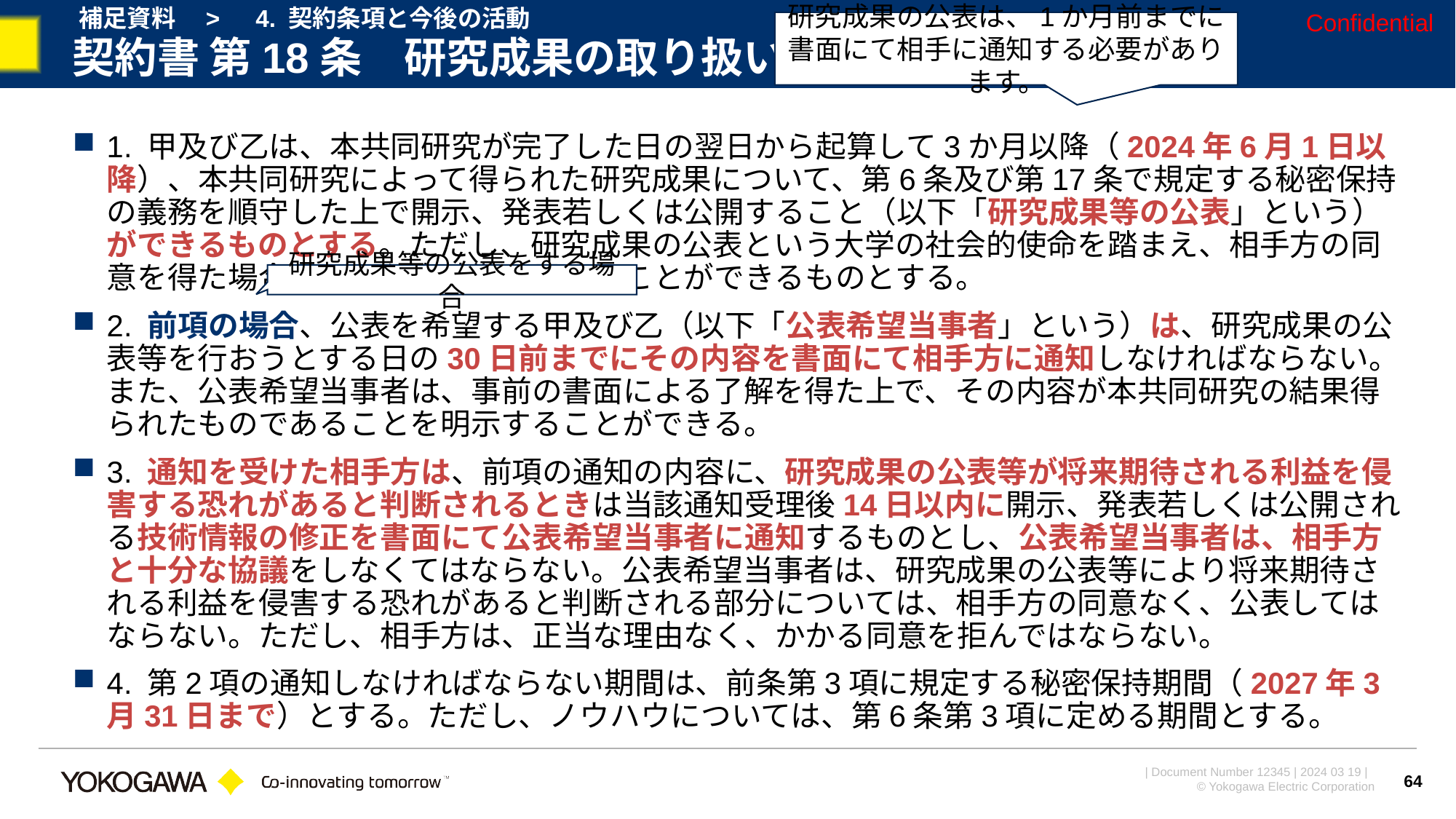

補足資料　>　4. 契約条項と今後の活動
Confidential
研究成果の公表は、1か月前までに書面にて相手に通知する必要があります。
# 契約書 第18条　研究成果の取り扱い
1. 甲及び乙は、本共同研究が完了した日の翌日から起算して3か月以降（2024年6月1日以降）、本共同研究によって得られた研究成果について、第6条及び第17条で規定する秘密保持の義務を順守した上で開示、発表若しくは公開すること（以下「研究成果等の公表」という）ができるものとする。ただし、研究成果の公表という大学の社会的使命を踏まえ、相手方の同意を得た場合には、公表時期を早めることができるものとする。
2. 前項の場合、公表を希望する甲及び乙（以下「公表希望当事者」という）は、研究成果の公表等を行おうとする日の30日前までにその内容を書面にて相手方に通知しなければならない。また、公表希望当事者は、事前の書面による了解を得た上で、その内容が本共同研究の結果得られたものであることを明示することができる。
3. 通知を受けた相手方は、前項の通知の内容に、研究成果の公表等が将来期待される利益を侵害する恐れがあると判断されるときは当該通知受理後14日以内に開示、発表若しくは公開される技術情報の修正を書面にて公表希望当事者に通知するものとし、公表希望当事者は、相手方と十分な協議をしなくてはならない。公表希望当事者は、研究成果の公表等により将来期待される利益を侵害する恐れがあると判断される部分については、相手方の同意なく、公表してはならない。ただし、相手方は、正当な理由なく、かかる同意を拒んではならない。
4. 第2項の通知しなければならない期間は、前条第3項に規定する秘密保持期間（2027年3月31日まで）とする。ただし、ノウハウについては、第6条第3項に定める期間とする。
研究成果等の公表をする場合
64